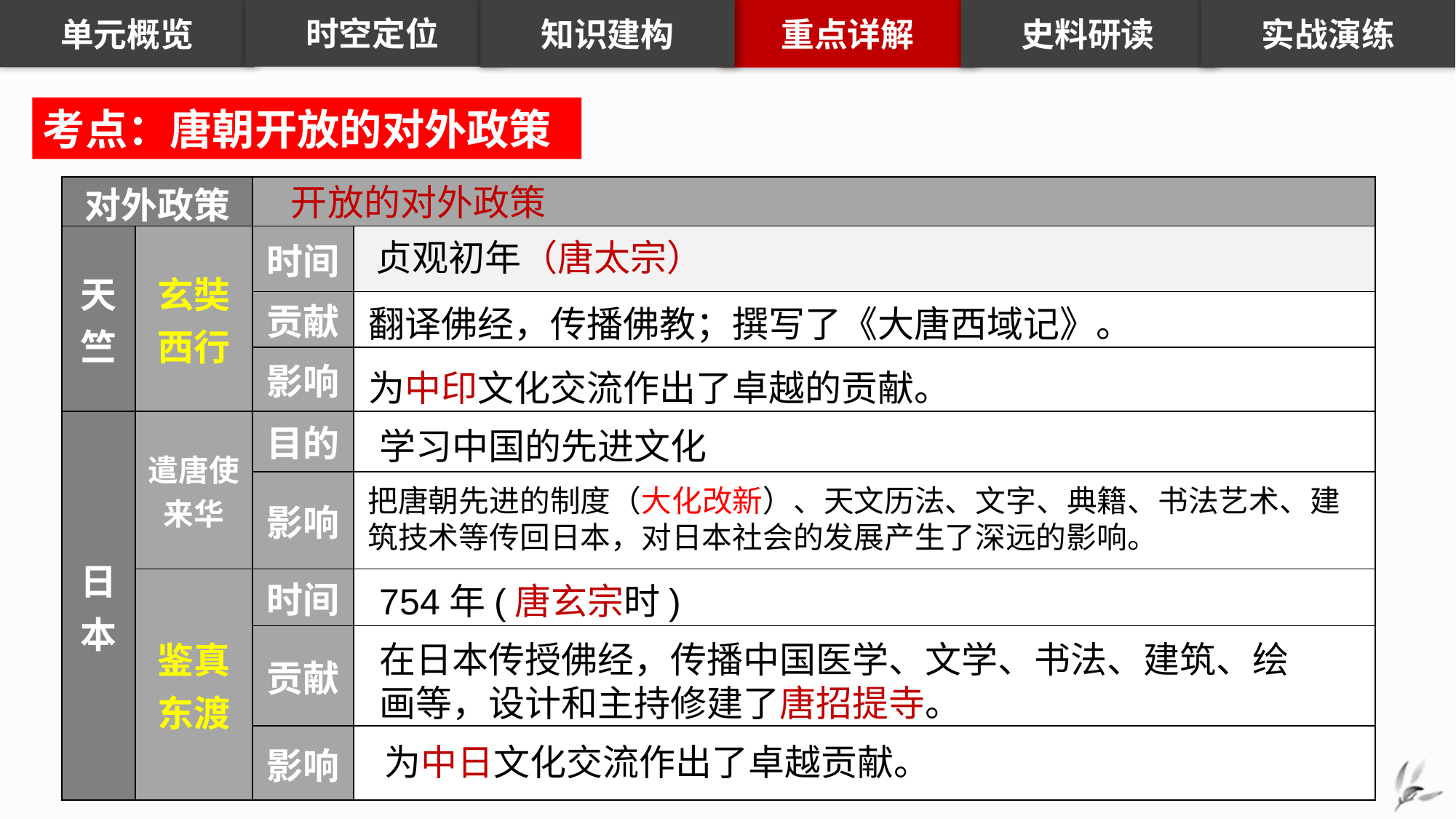

知识建构
重点详解
史料研读

实战演练
时空定位
单元概览
考点：唐朝开放的对外政策
开放的对外政策
| 对外政策 |  |  |  |
| --- | --- | --- | --- |
| 天竺 | 玄奘西行 | 时间 |  |
|  |  | 贡献 |  |
|  |  | 影响 |  |
| 日本 | 遣唐使来华 | 目的 |  |
|  |  | 影响 |  |
|  | 鉴真东渡 | 时间 |  |
|  |  | 贡献 |  |
|  |  | 影响 |  |
贞观初年（唐太宗）
翻译佛经，传播佛教；撰写了《大唐西域记》。
为中印文化交流作出了卓越的贡献。
学习中国的先进文化
把唐朝先进的制度（大化改新）、天文历法、文字、典籍、书法艺术、建筑技术等传回日本，对日本社会的发展产生了深远的影响。
754年(唐玄宗时)
在日本传授佛经，传播中国医学、文学、书法、建筑、绘画等，设计和主持修建了唐招提寺。
为中日文化交流作出了卓越贡献。